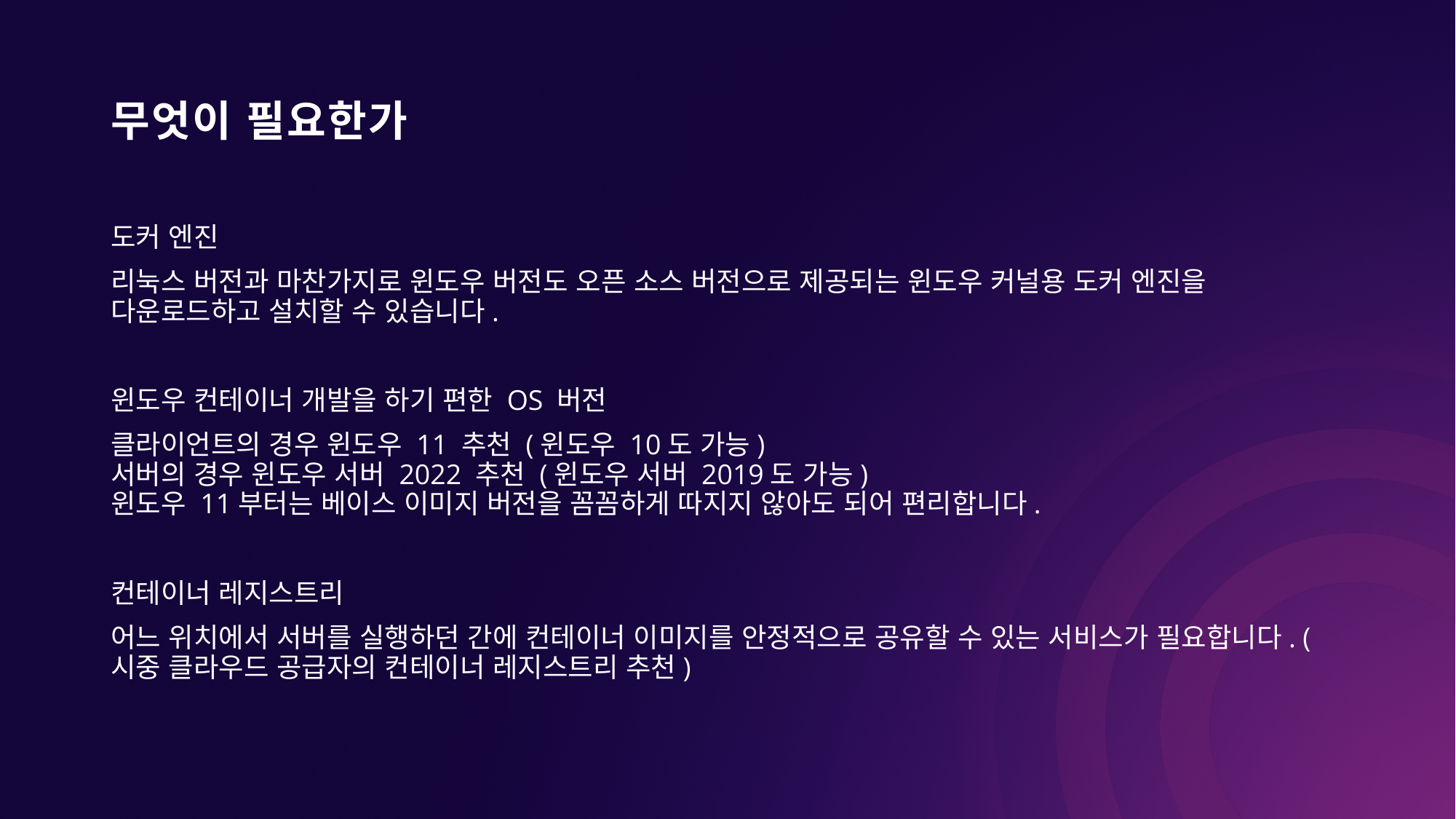

# 무엇이 필요한가
도커 엔진
리눅스 버전과 마찬가지로 윈도우 버전도 오픈 소스 버전으로 제공되는 윈도우 커널용 도커 엔진을 다운로드하고 설치할 수 있습니다.

윈도우 컨테이너 개발을 하기 편한 OS 버전
클라이언트의 경우 윈도우 11 추천 (윈도우 10도 가능)
서버의 경우 윈도우 서버 2022 추천 (윈도우 서버 2019도 가능)
윈도우 11부터는 베이스 이미지 버전을 꼼꼼하게 따지지 않아도 되어 편리합니다.

컨테이너 레지스트리
어느 위치에서 서버를 실행하던 간에 컨테이너 이미지를 안정적으로 공유할 수 있는 서비스가 필요합니다. (시중 클라우드 공급자의 컨테이너 레지스트리 추천)